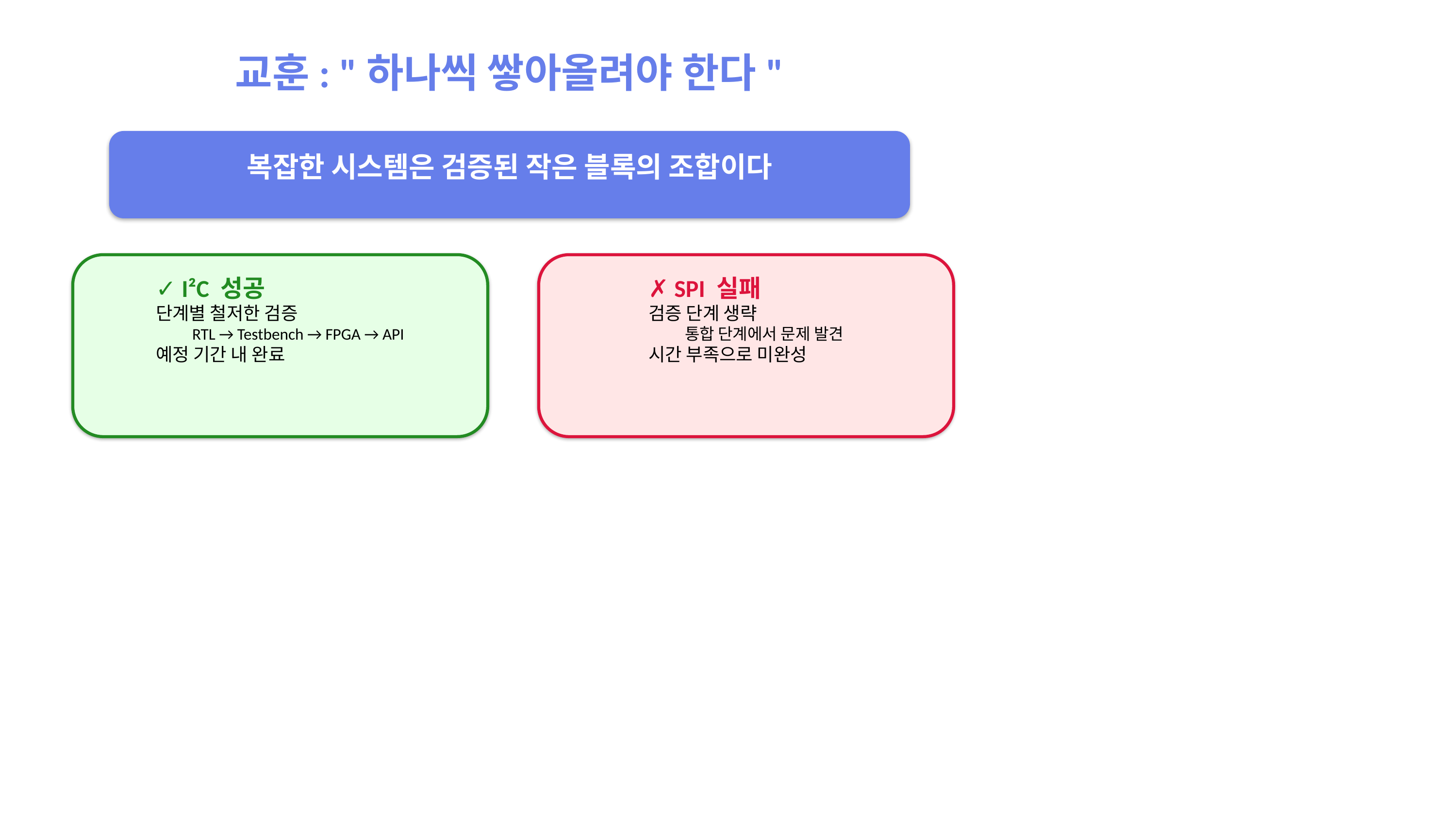

교훈: "하나씩 쌓아올려야 한다"

복잡한 시스템은 검증된 작은 블록의 조합이다

✓ I²C 성공
단계별 철저한 검증
RTL → Testbench → FPGA → API
예정 기간 내 완료
✗ SPI 실패
검증 단계 생략
통합 단계에서 문제 발견
시간 부족으로 미완성